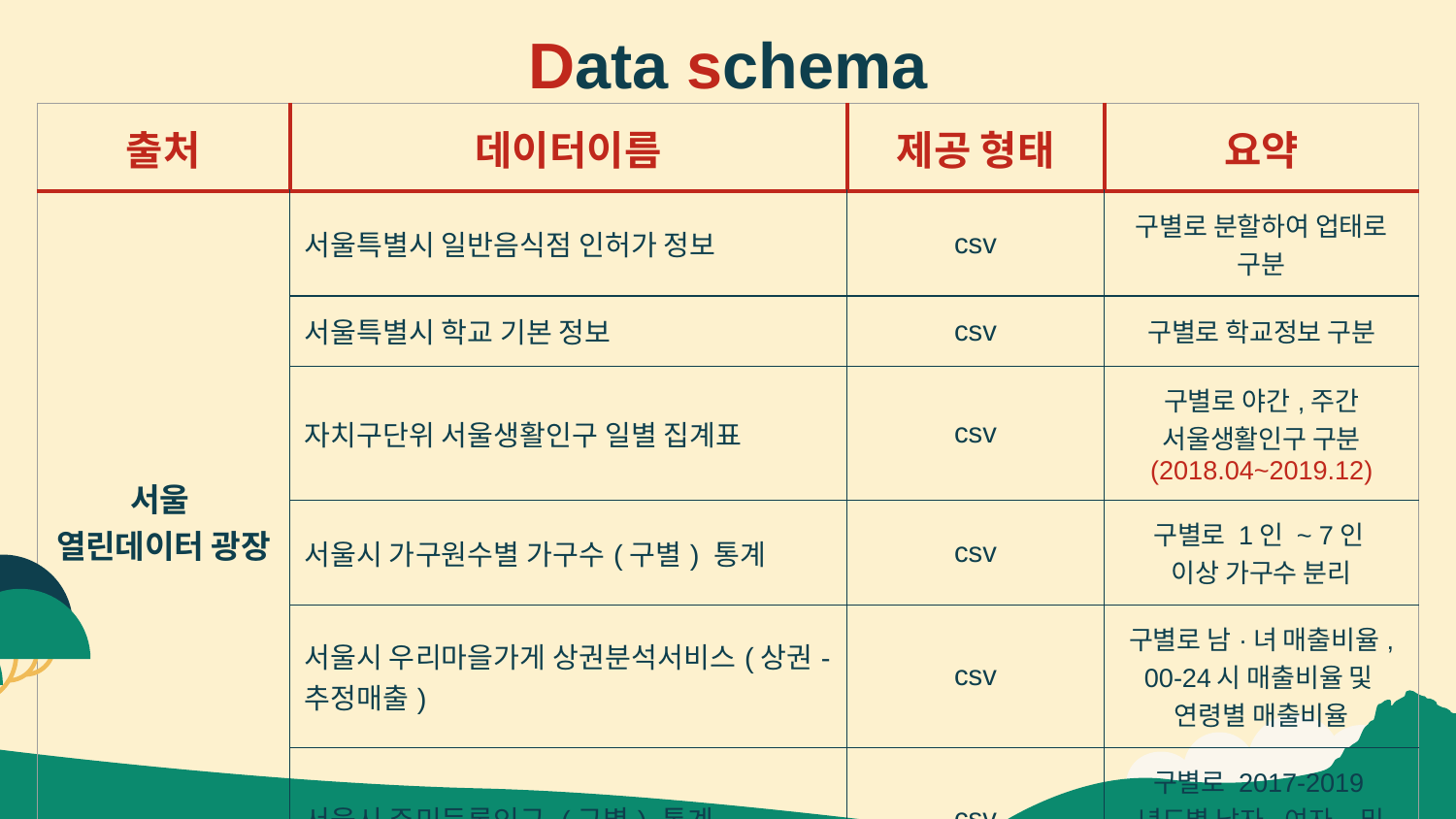

# Data schema
| 출처 | 데이터이름 | 제공 형태 | 요약 |
| --- | --- | --- | --- |
| 서울 열린데이터 광장 | 서울특별시 일반음식점 인허가 정보 | csv | 구별로 분할하여 업태로 구분 |
|  | 서울특별시 학교 기본 정보 | csv | 구별로 학교정보 구분 |
|  | 자치구단위 서울생활인구 일별 집계표 | csv | 구별로 야간,주간 서울생활인구 구분 (2018.04~2019.12) |
|  | 서울시 가구원수별 가구수(구별) 통계 | csv | 구별로 1인 ~ 7인 이상 가구수 분리 |
|  | 서울시 우리마을가게 상권분석서비스(상권-추정매출) | csv | 구별로 남·녀 매출비율, 00-24시 매출비율 및 연령별 매출비율 |
|  | 서울시 주민등록인구 (구별) 통계 | csv | 구별로 2017-2019년도별 남자,여자, 및 총인구 |